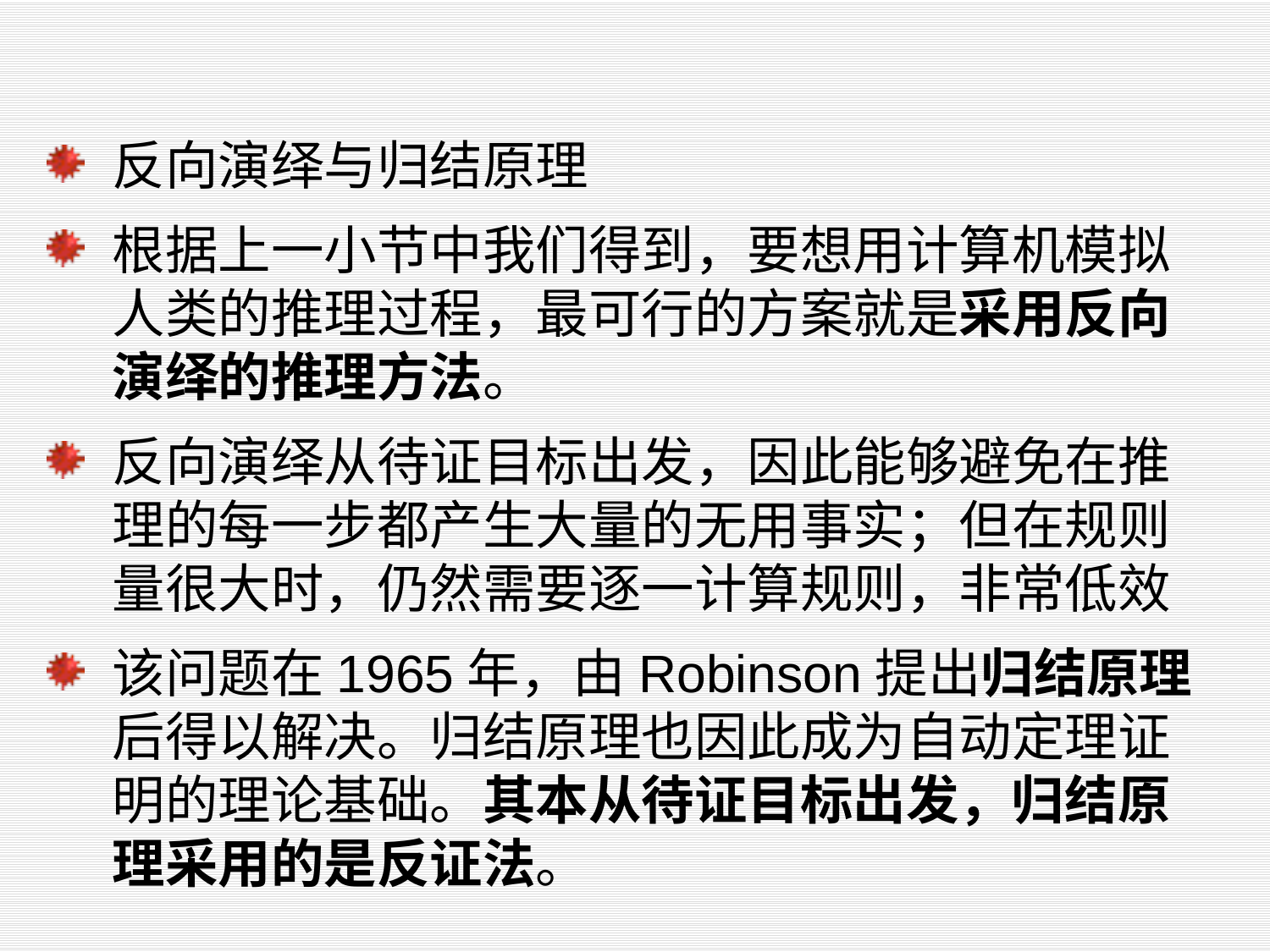

#
反向演绎与归结原理
根据上一小节中我们得到，要想用计算机模拟人类的推理过程，最可行的方案就是采用反向演绎的推理方法。
反向演绎从待证目标出发，因此能够避免在推理的每一步都产生大量的无用事实；但在规则量很大时，仍然需要逐一计算规则，非常低效
该问题在1965年，由Robinson提出归结原理后得以解决。归结原理也因此成为自动定理证明的理论基础。其本从待证目标出发，归结原理采用的是反证法。